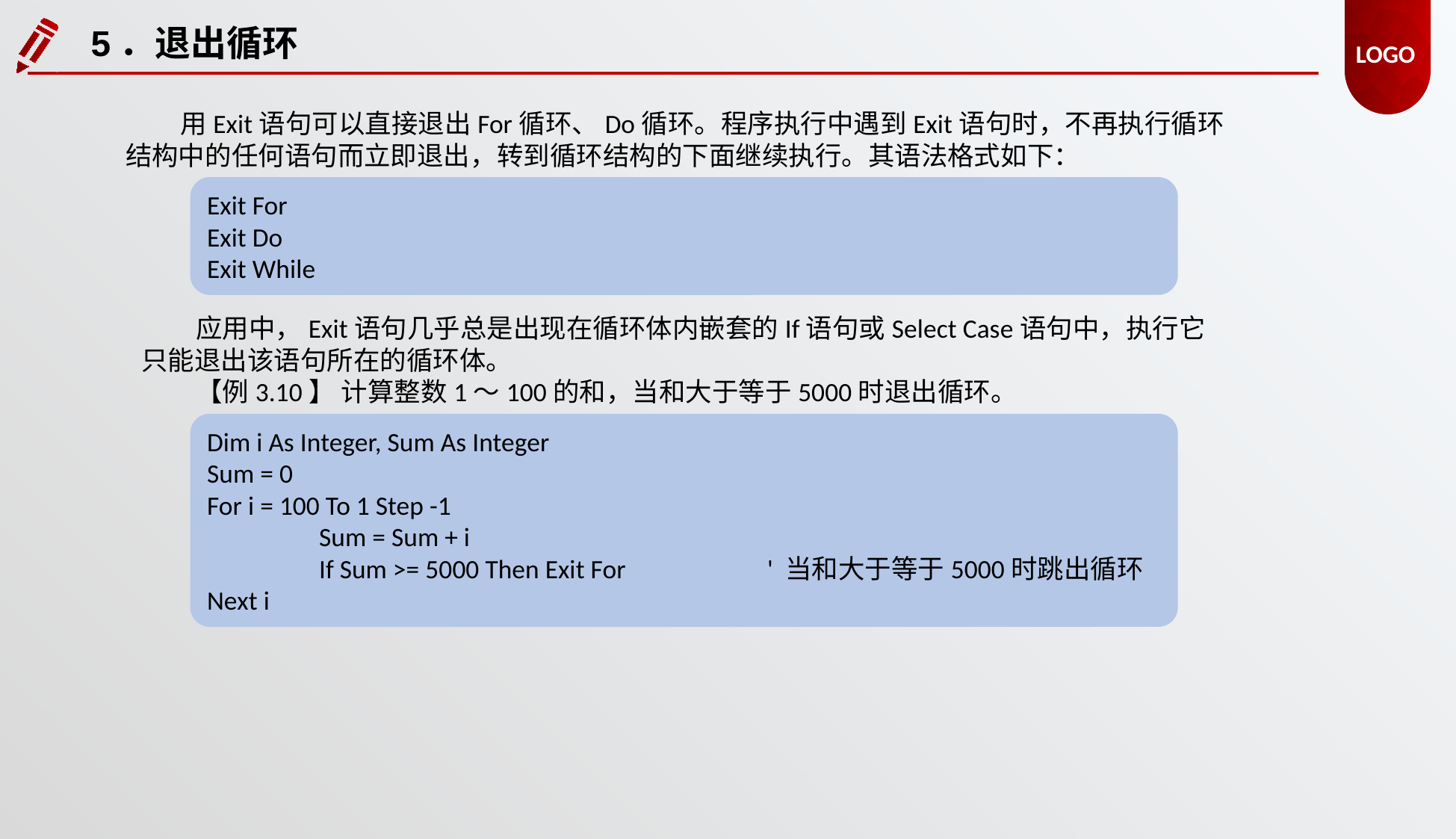

5．退出循环
用Exit语句可以直接退出For循环、Do循环。程序执行中遇到Exit语句时，不再执行循环结构中的任何语句而立即退出，转到循环结构的下面继续执行。其语法格式如下：
Exit For
Exit Do
Exit While
应用中，Exit语句几乎总是出现在循环体内嵌套的If语句或Select Case语句中，执行它只能退出该语句所在的循环体。
【例3.10】 计算整数1～100的和，当和大于等于5000时退出循环。
Dim i As Integer, Sum As Integer
Sum = 0
For i = 100 To 1 Step -1
    	Sum = Sum + i
    	If Sum >= 5000 Then Exit For 		' 当和大于等于5000时跳出循环
Next i